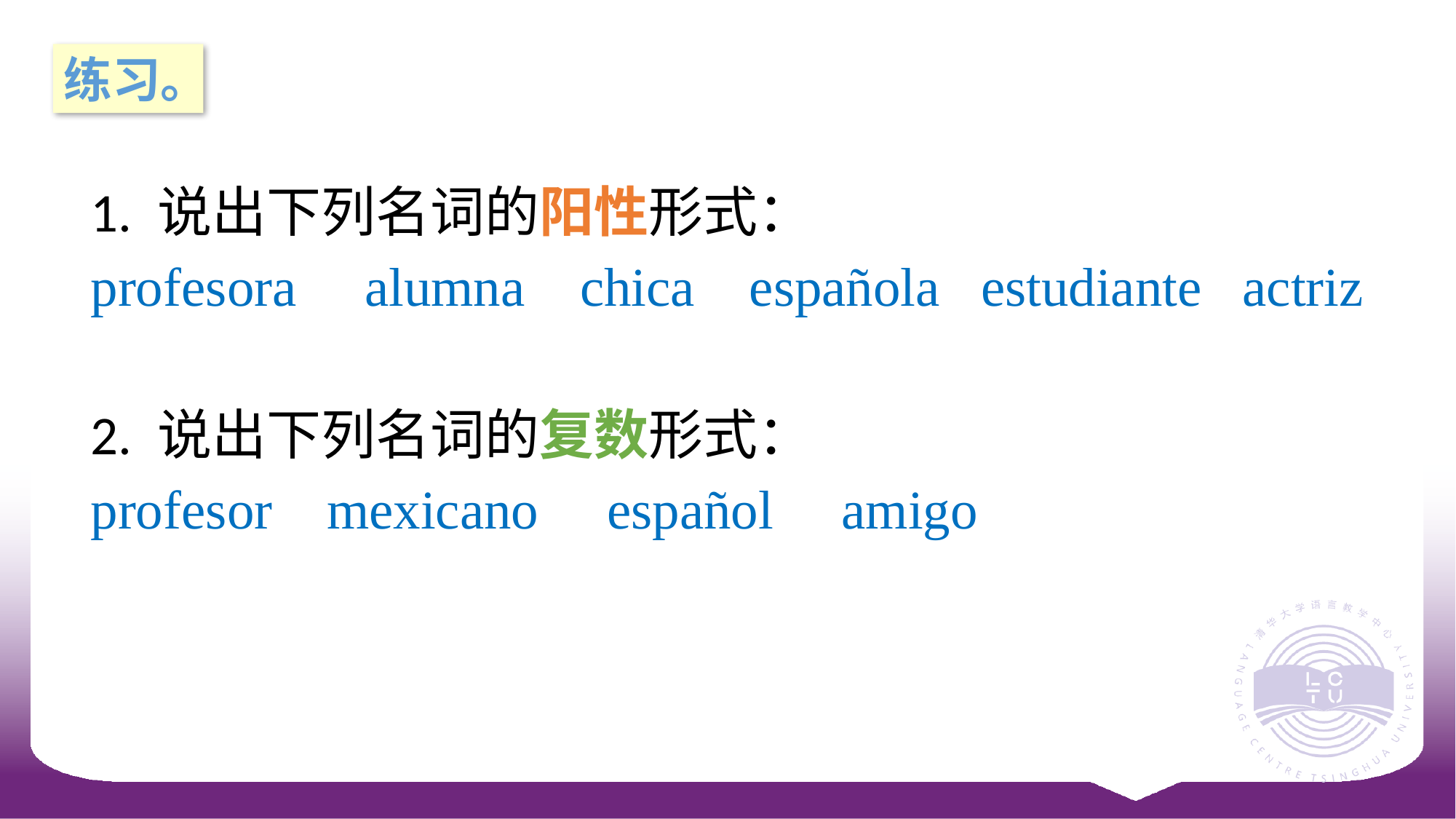

练习。
1. 说出下列名词的阳性形式：
profesora     alumna    chica    española   estudiante   actriz

2. 说出下列名词的复数形式：
profesor    mexicano     español     amigo